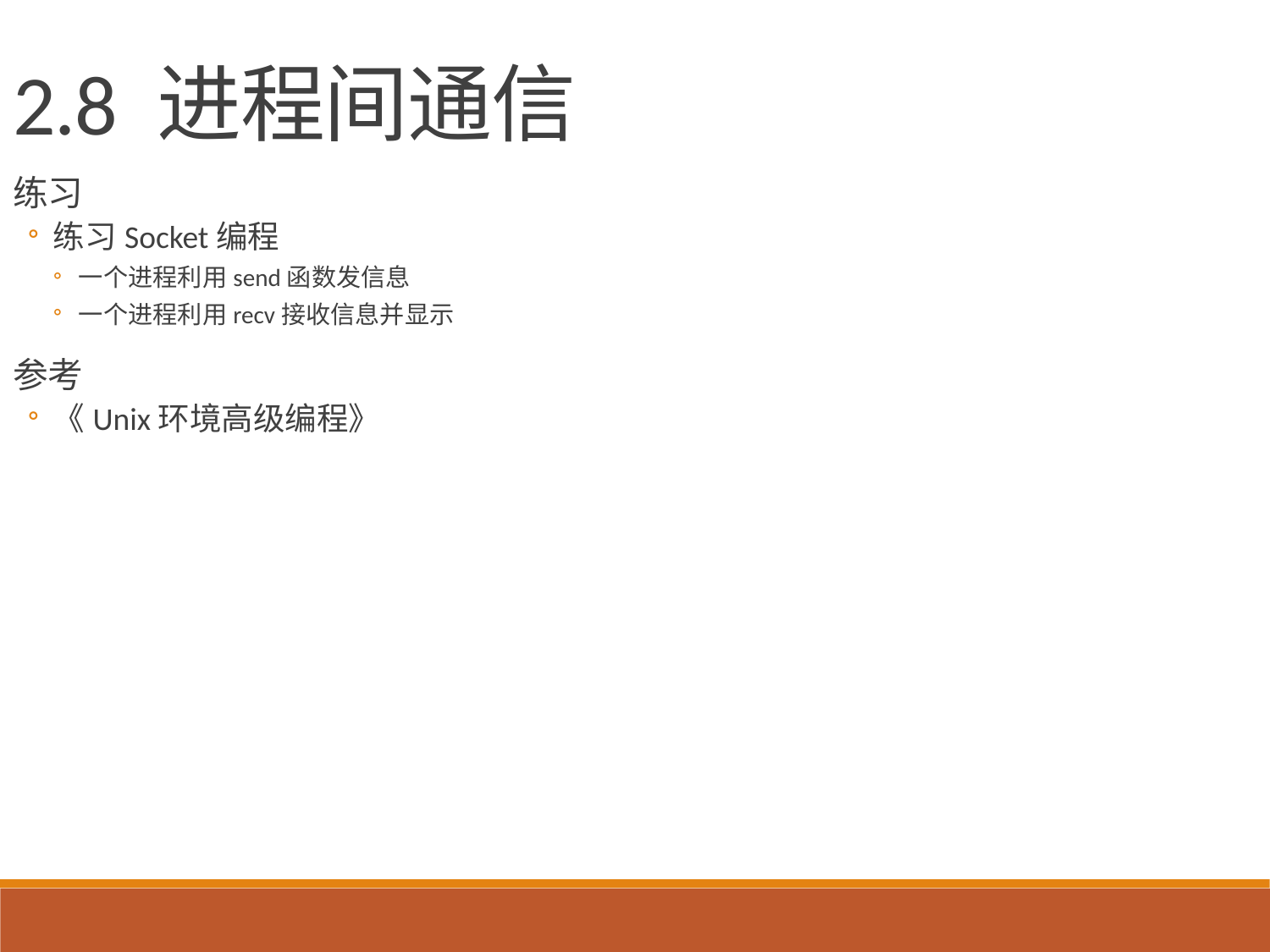

2.8 进程间通信
练习
练习Socket编程
一个进程利用send函数发信息
一个进程利用recv接收信息并显示
参考
《Unix环境高级编程》